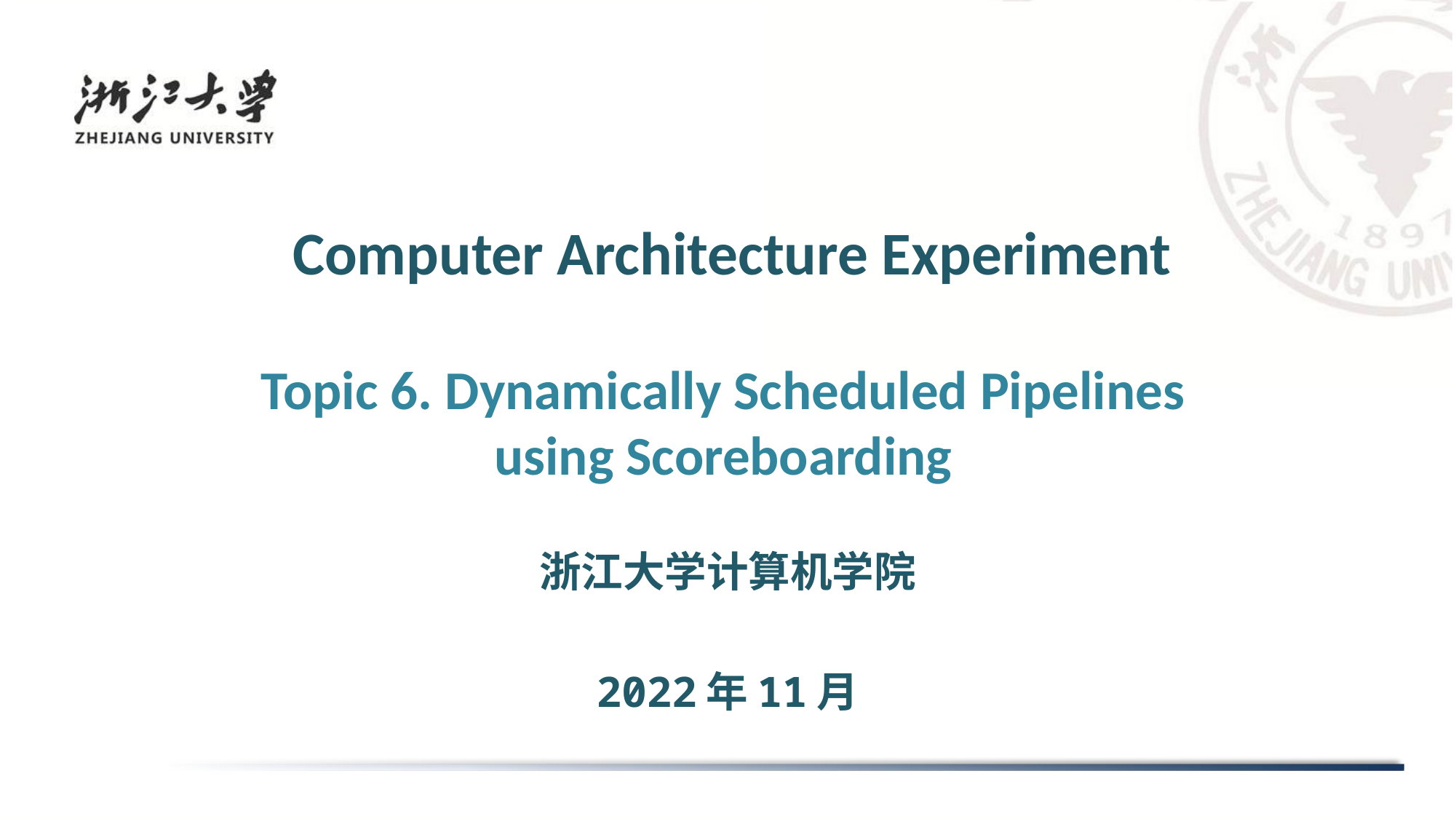

# Computer Architecture Experiment
Topic 6. Dynamically Scheduled Pipelines using Scoreboarding
浙江大学计算机学院

2022年11月